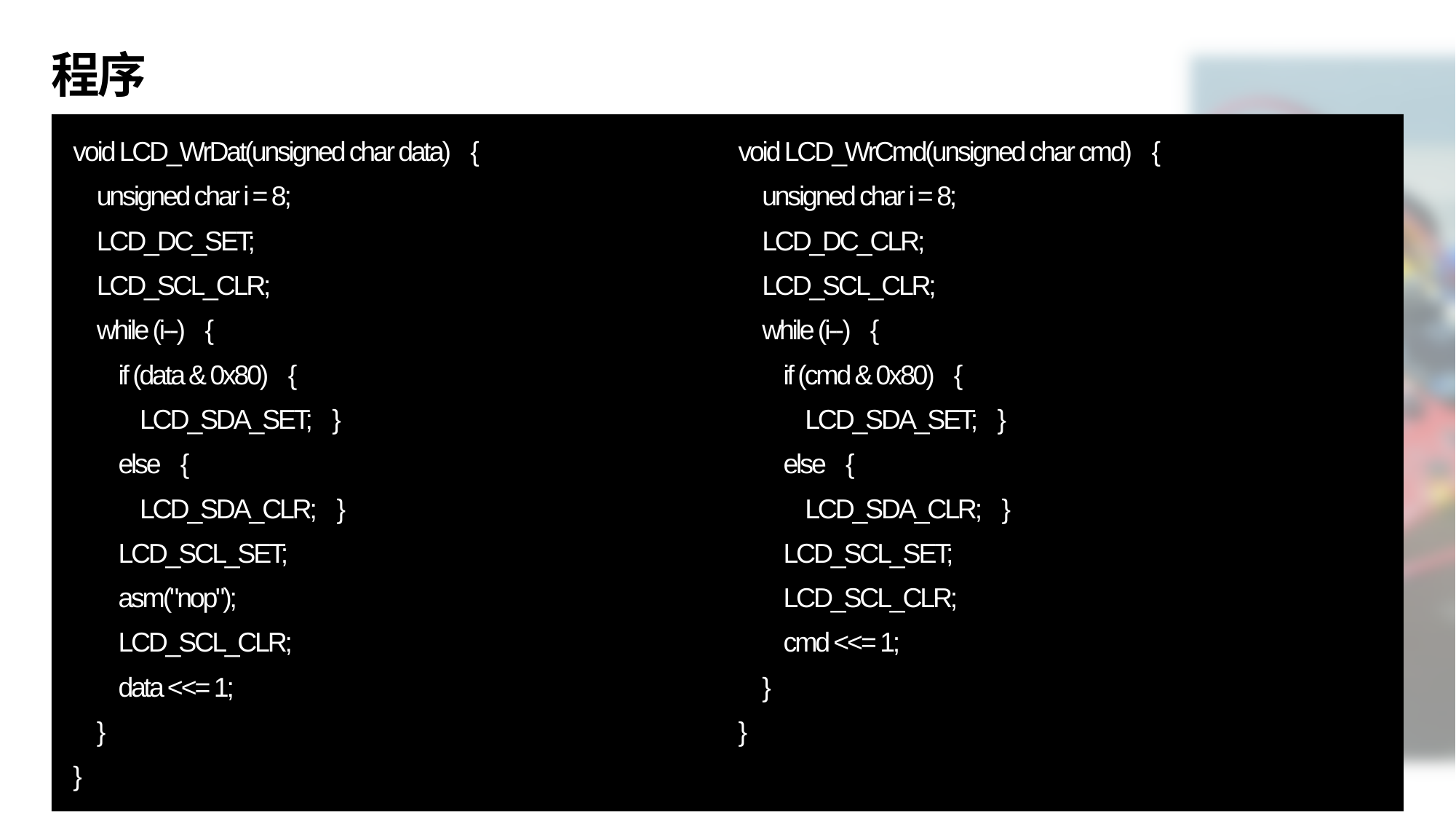

# 程序
void LCD_WrDat(unsigned char data)    {
    unsigned char i = 8;
    LCD_DC_SET;
    LCD_SCL_CLR;
    while (i--)    {
        if (data & 0x80)    {
            LCD_SDA_SET;    }
        else    {
            LCD_SDA_CLR;    }
        LCD_SCL_SET;
        asm("nop");
        LCD_SCL_CLR;
        data <<= 1;
    }
}
void LCD_WrCmd(unsigned char cmd)    {
    unsigned char i = 8;
    LCD_DC_CLR;
    LCD_SCL_CLR;
    while (i--)    {
        if (cmd & 0x80)    {
            LCD_SDA_SET;    }
        else    {
            LCD_SDA_CLR;    }
        LCD_SCL_SET;
        LCD_SCL_CLR;
        cmd <<= 1;
    }
}